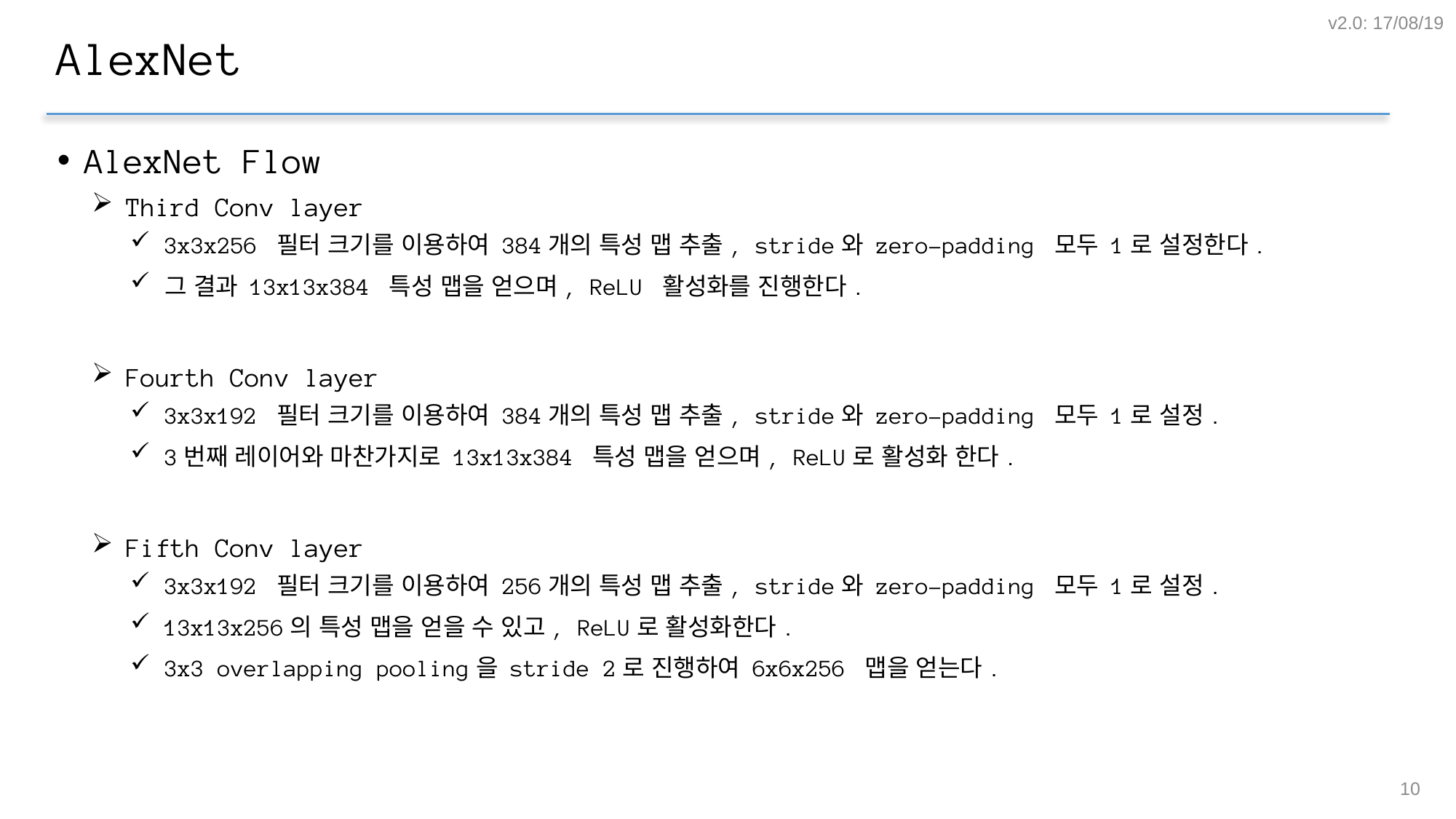

v2.0: 17/08/19
# AlexNet
AlexNet Flow
Third Conv layer
3x3x256 필터 크기를 이용하여 384개의 특성 맵 추출, stride와 zero-padding 모두 1로 설정한다.
그 결과 13x13x384 특성 맵을 얻으며, ReLU 활성화를 진행한다.

Fourth Conv layer
3x3x192 필터 크기를 이용하여 384개의 특성 맵 추출, stride와 zero-padding 모두 1로 설정.
3번째 레이어와 마찬가지로 13x13x384 특성 맵을 얻으며, ReLU로 활성화 한다.

Fifth Conv layer
3x3x192 필터 크기를 이용하여 256개의 특성 맵 추출, stride와 zero-padding 모두 1로 설정.
13x13x256의 특성 맵을 얻을 수 있고, ReLU로 활성화한다.
3x3 overlapping pooling을 stride 2로 진행하여 6x6x256 맵을 얻는다.

10